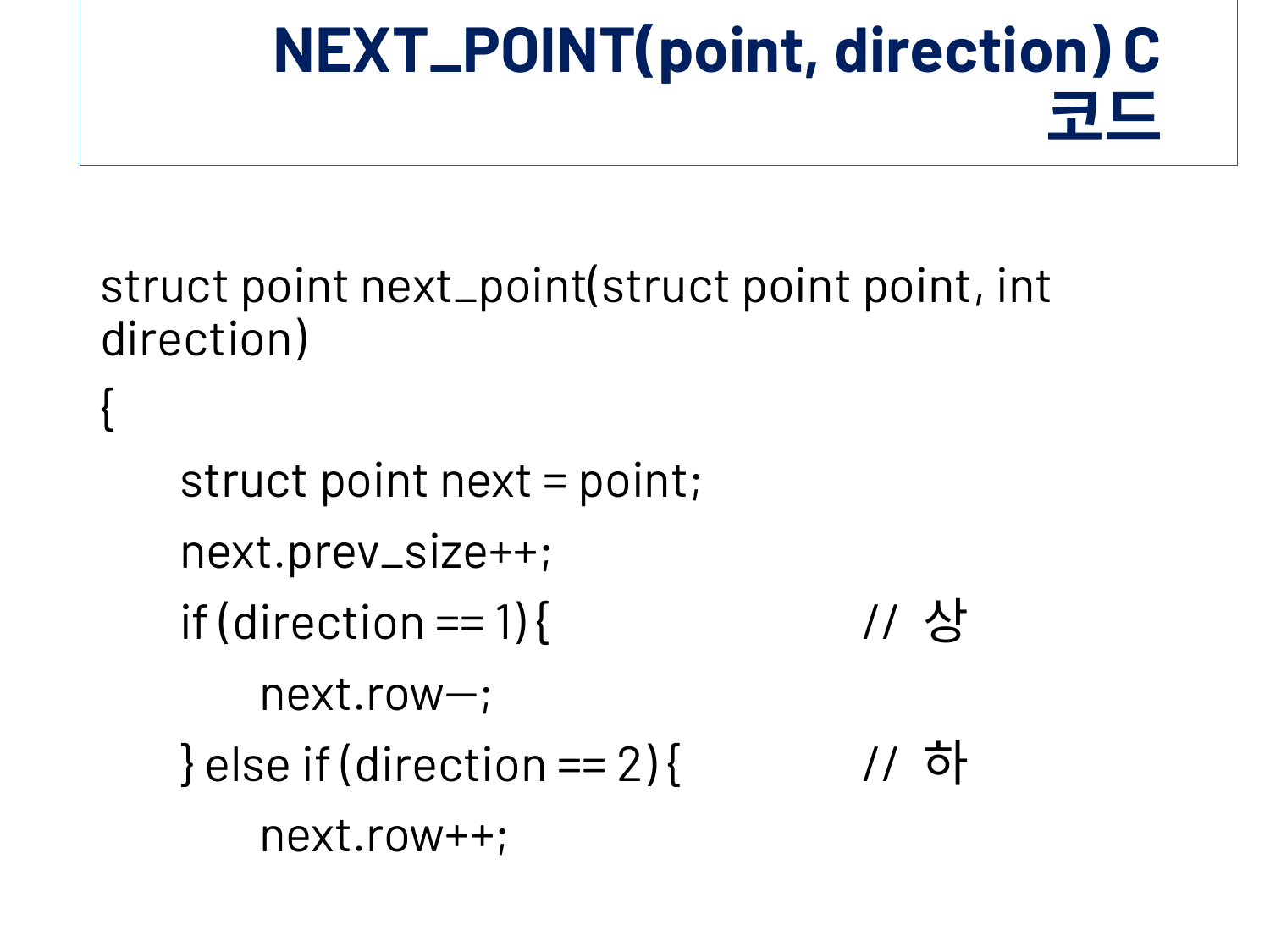

# NEXT_POINT(point, direction) C 코드
struct point next_point(struct point point, int direction)
{
        struct point next = point;
        next.prev_size++;
        if (direction == 1) {			// 상
                next.row--;
        } else if (direction == 2) {		// 하
                next.row++;